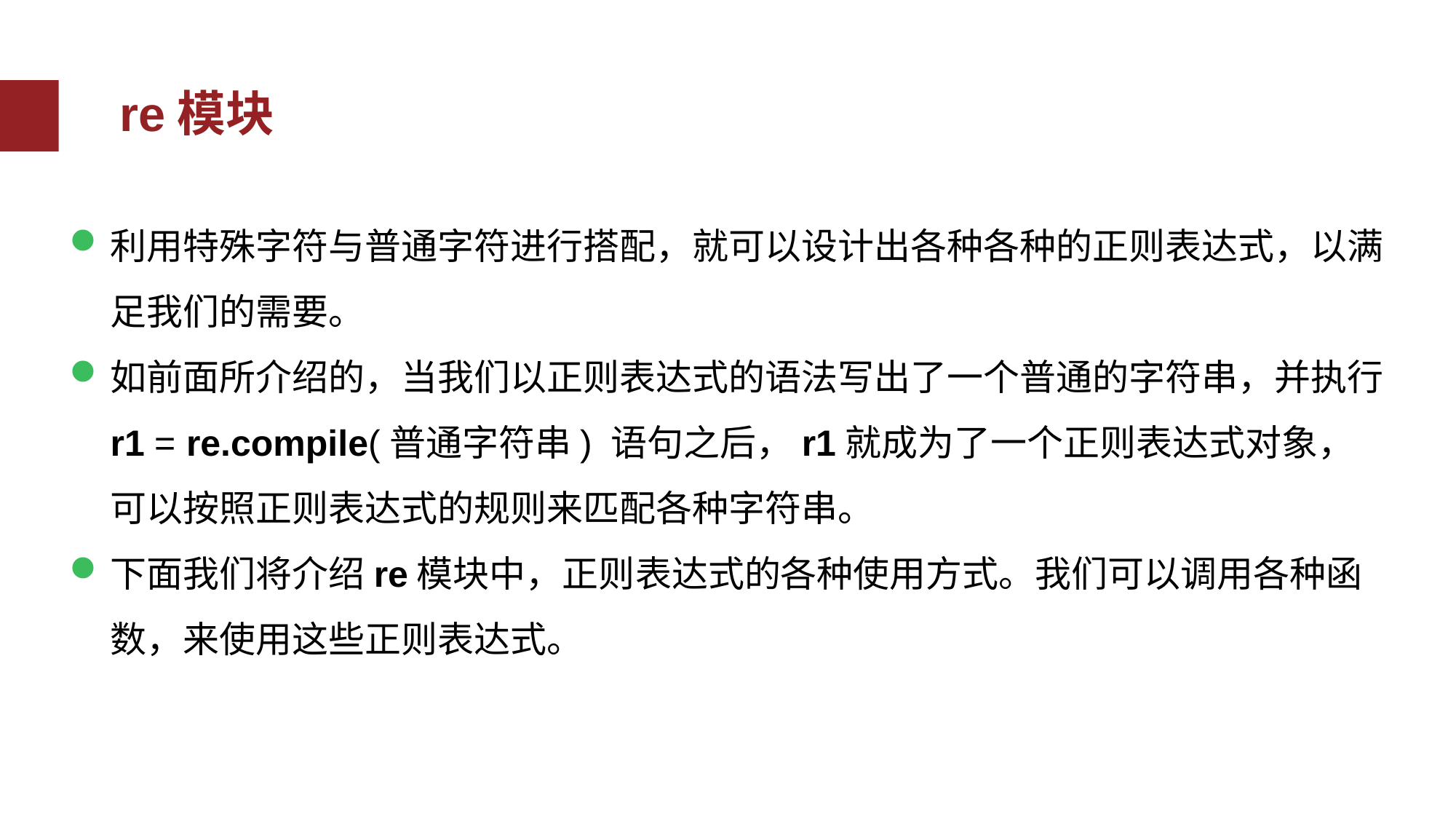

re模块

re模块
聚类分析
利用特殊字符与普通字符进行搭配，就可以设计出各种各种的正则表达式，以满足我们的需要。
如前面所介绍的，当我们以正则表达式的语法写出了一个普通的字符串，并执行r1 = re.compile(普通字符串) 语句之后，r1就成为了一个正则表达式对象，可以按照正则表达式的规则来匹配各种字符串。
下面我们将介绍re模块中，正则表达式的各种使用方式。我们可以调用各种函数，来使用这些正则表达式。